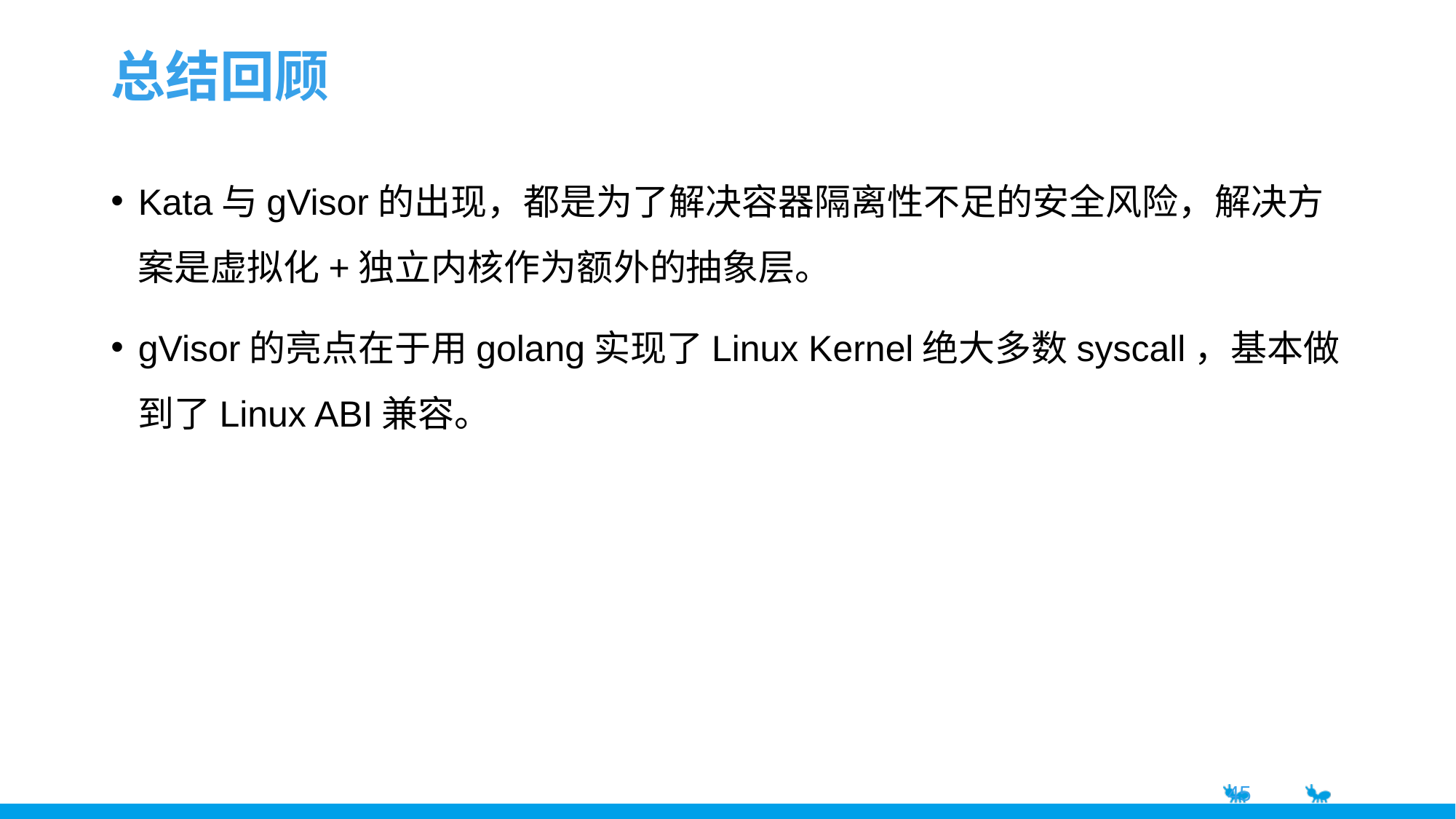

# 总结回顾
Kata与gVisor的出现，都是为了解决容器隔离性不足的安全风险，解决方案是虚拟化+独立内核作为额外的抽象层。
gVisor的亮点在于用golang实现了Linux Kernel绝大多数syscall，基本做到了Linux ABI兼容。